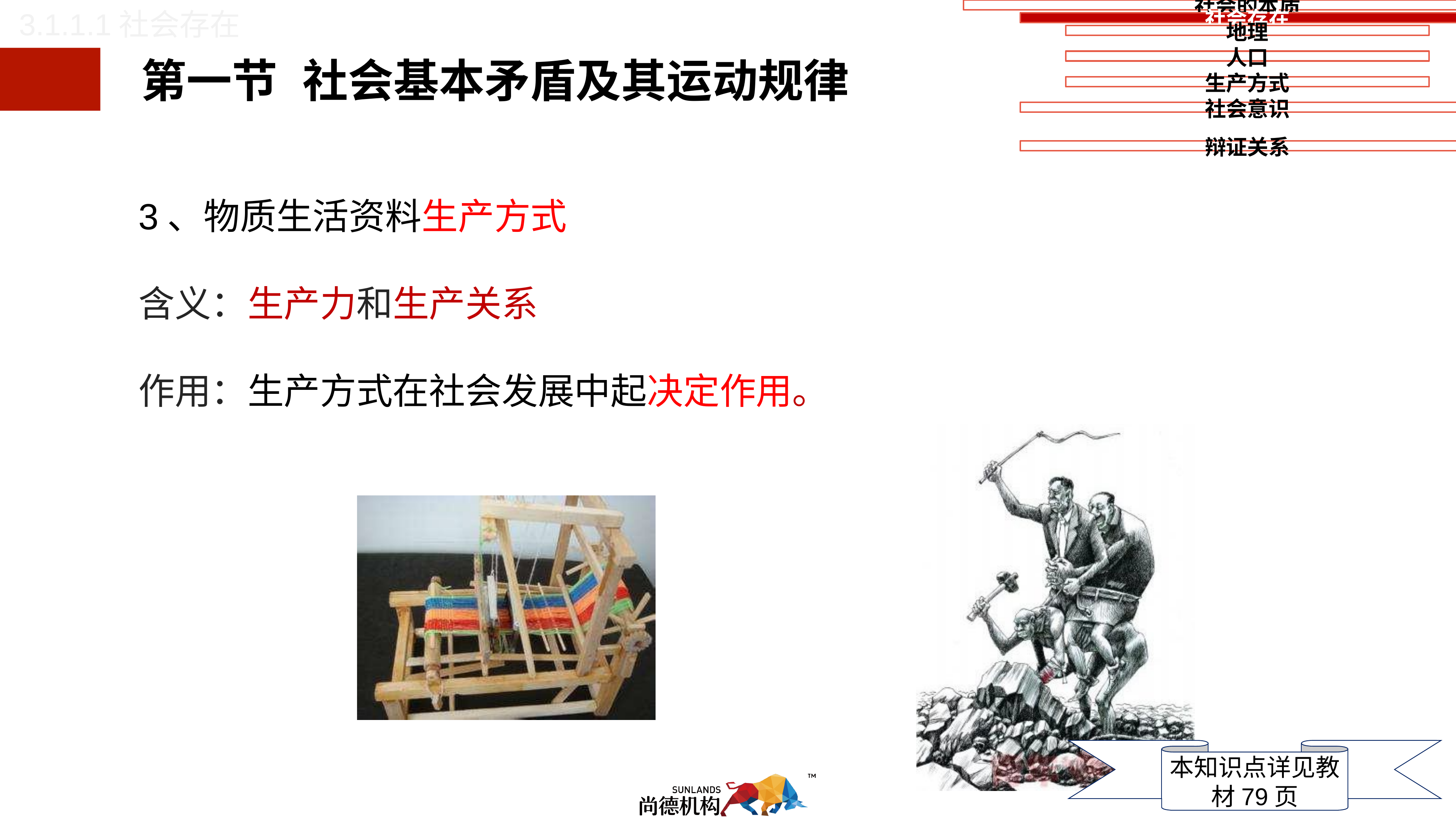

社会的本质
社会存在
社会意识
辩证关系
地理
人口
生产方式
  3.1.1.1社会存在
3、物质生活资料生产方式
含义：生产力和生产关系
作用：生产方式在社会发展中起决定作用。

本知识点详见教材79页